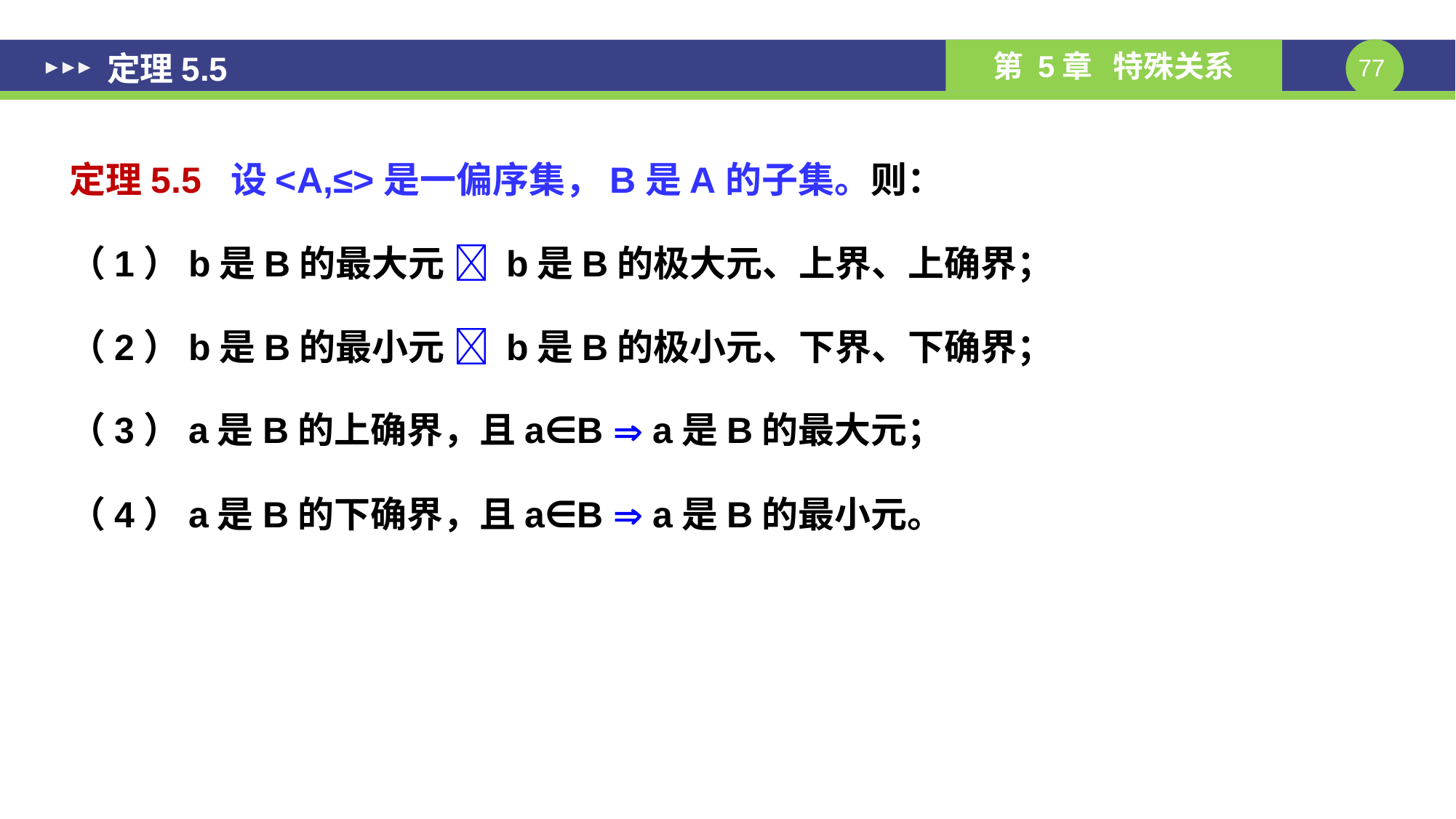

# 定理5.5
定理5.5  设<A,≤>是一偏序集，B是A的子集。则：
（1）b是B的最大元 ⇒ b是B的极大元、上界、上确界；
（2）b是B的最小元 ⇒ b是B的极小元、下界、下确界；
（3）a是B的上确界，且a∈B ⇒ a是B的最大元；
（4）a是B的下确界，且a∈B ⇒ a是B的最小元。